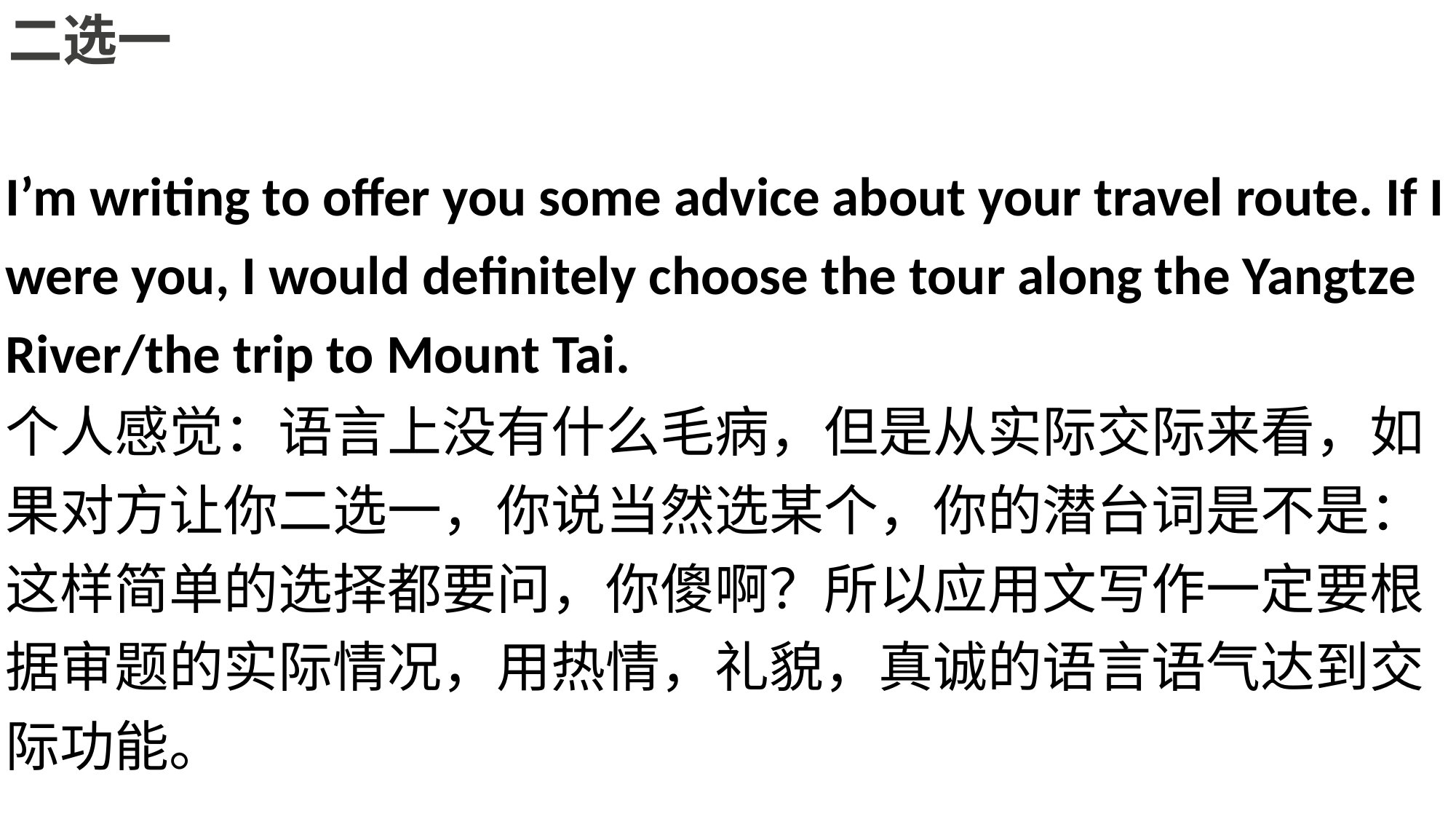

二选一

I’m writing to offer you some advice about your travel route. If I were you, I would definitely choose the tour along the Yangtze River/the trip to Mount Tai.
个人感觉：语言上没有什么毛病，但是从实际交际来看，如果对方让你二选一，你说当然选某个，你的潜台词是不是：这样简单的选择都要问，你傻啊？所以应用文写作一定要根据审题的实际情况，用热情，礼貌，真诚的语言语气达到交际功能。
高中   英语